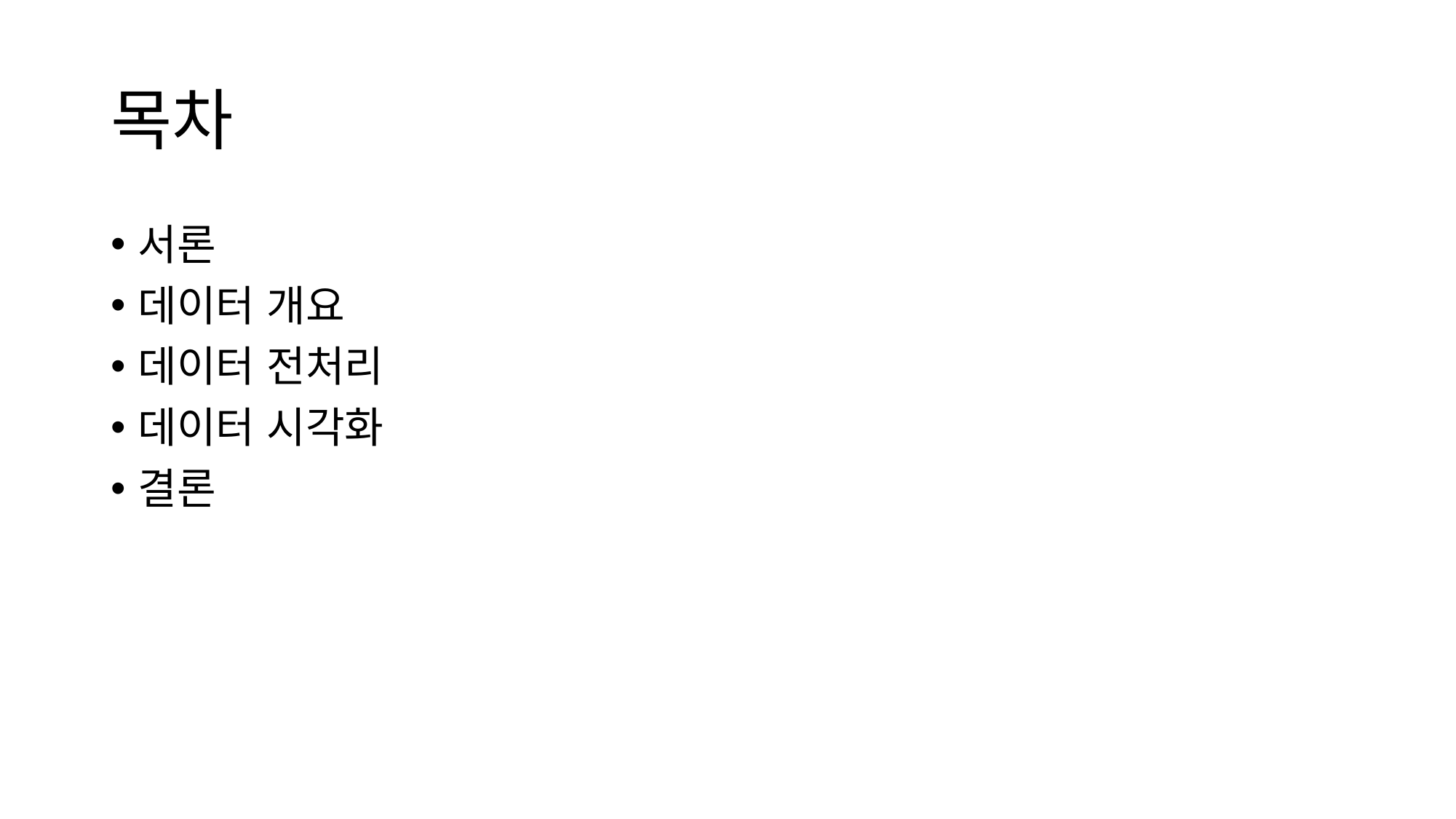

# 목차
서론
데이터 개요
데이터 전처리
데이터 시각화
결론